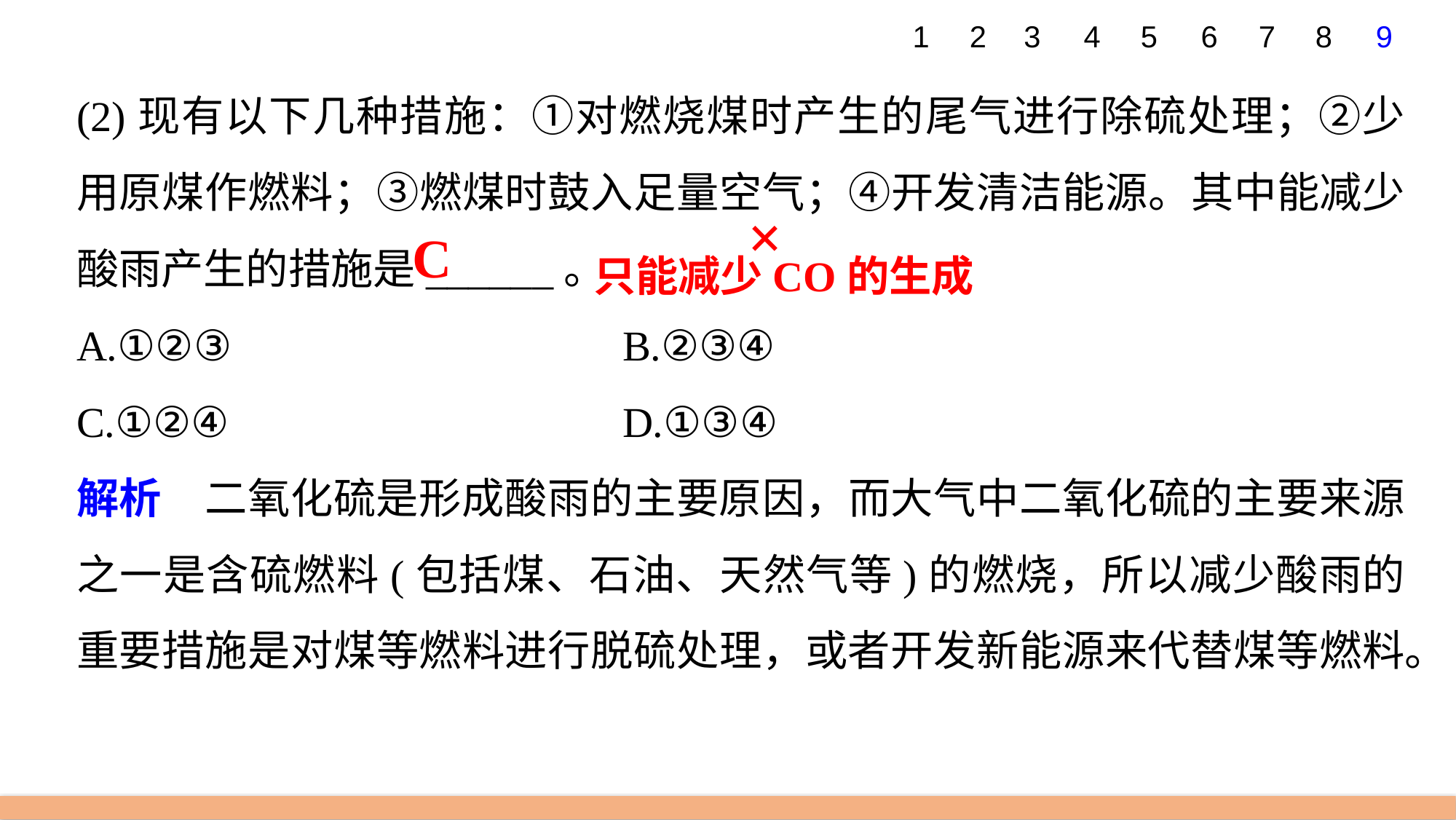

7
8
9
1
2
3
4
5
6
(2)现有以下几种措施：①对燃烧煤时产生的尾气进行除硫处理；②少用原煤作燃料；③燃煤时鼓入足量空气；④开发清洁能源。其中能减少酸雨产生的措施是______。
A.①②③  				B.②③④
C.①②④  				D.①③④
解析　二氧化硫是形成酸雨的主要原因，而大气中二氧化硫的主要来源之一是含硫燃料(包括煤、石油、天然气等)的燃烧，所以减少酸雨的重要措施是对煤等燃料进行脱硫处理，或者开发新能源来代替煤等燃料。
×
C
只能减少CO的生成